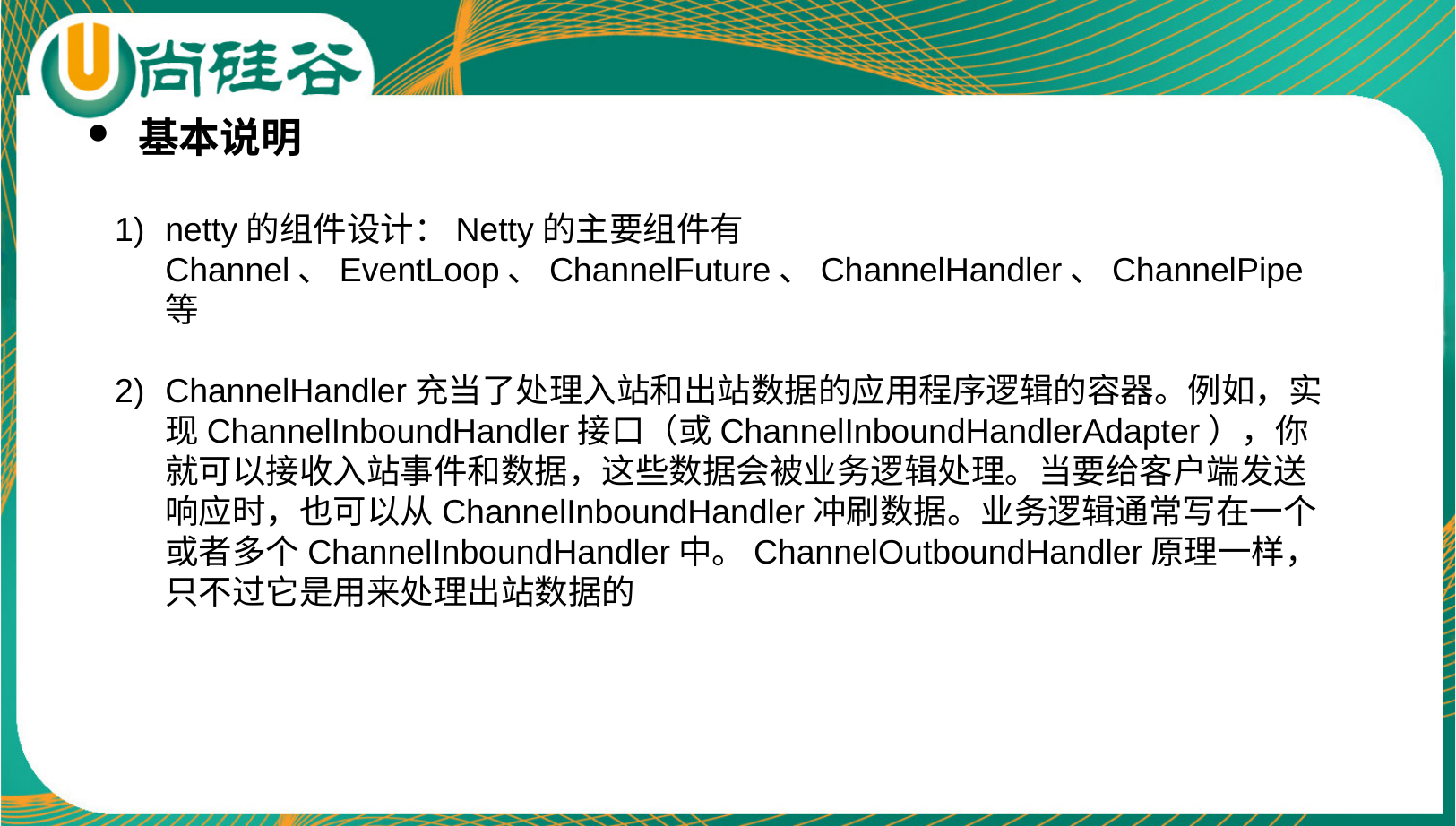

基本说明
netty的组件设计：Netty的主要组件有Channel、EventLoop、ChannelFuture、ChannelHandler、ChannelPipe等

ChannelHandler充当了处理入站和出站数据的应用程序逻辑的容器。例如，实现ChannelInboundHandler接口（或ChannelInboundHandlerAdapter），你就可以接收入站事件和数据，这些数据会被业务逻辑处理。当要给客户端发送响应时，也可以从ChannelInboundHandler冲刷数据。业务逻辑通常写在一个或者多个ChannelInboundHandler中。ChannelOutboundHandler原理一样，只不过它是用来处理出站数据的